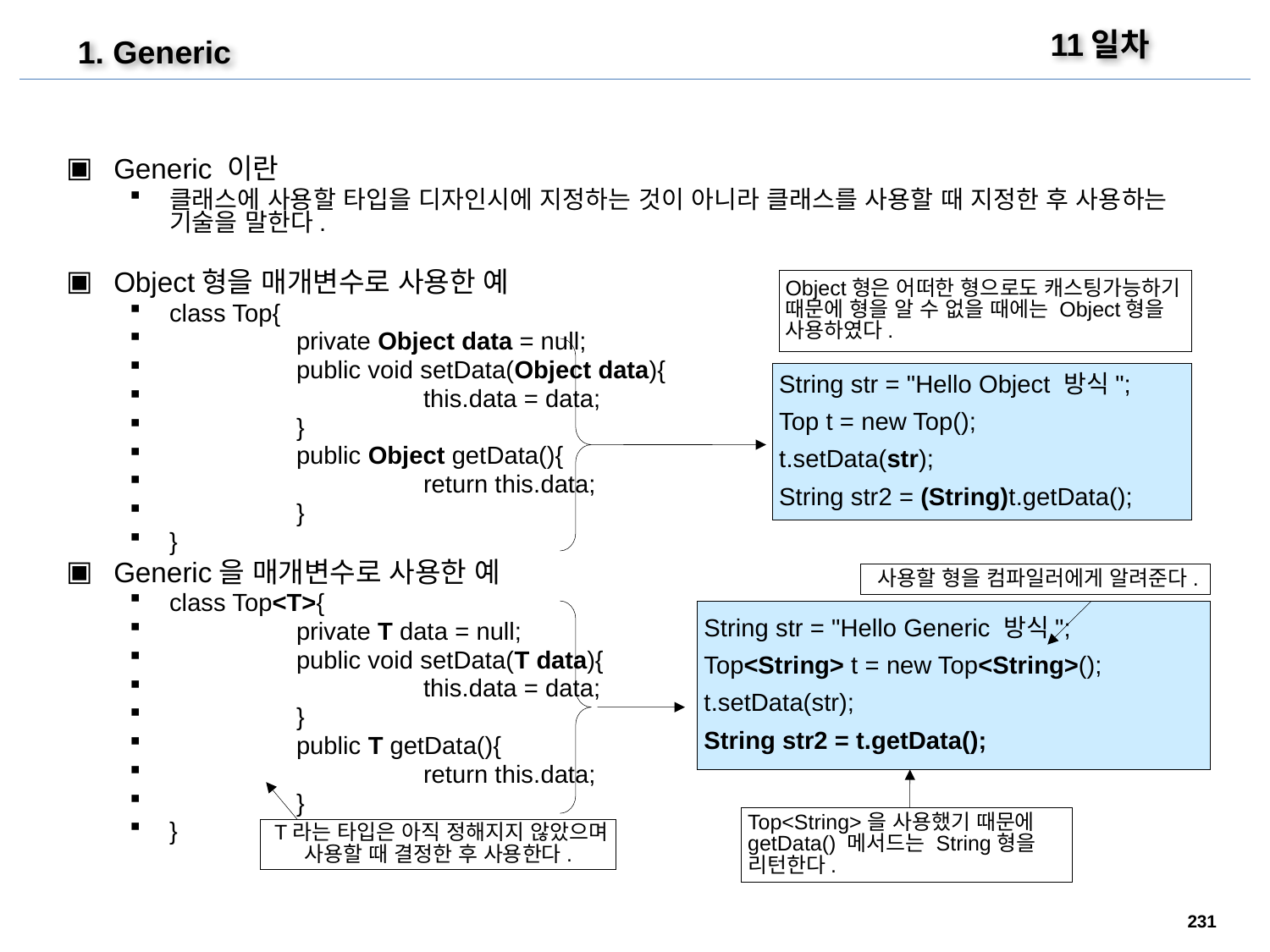

11일차
1. Generic
Generic 이란
클래스에 사용할 타입을 디자인시에 지정하는 것이 아니라 클래스를 사용할 때 지정한 후 사용하는 기술을 말한다.

Object형을 매개변수로 사용한 예
class Top{
	private Object data = null;
	public void setData(Object data){
		this.data = data;
	}
	public Object getData(){
		return this.data;
	}
}
Generic을 매개변수로 사용한 예
class Top<T>{
	private T data = null;
	public void setData(T data){
		this.data = data;
	}
	public T getData(){
		return this.data;
	}
}
Object형은 어떠한 형으로도 캐스팅가능하기 때문에 형을 알 수 없을 때에는 Object형을 사용하였다.

String str = "Hello Object 방식";
Top t = new Top();
t.setData(str);
String str2 = (String)t.getData();

사용할 형을 컴파일러에게 알려준다.

String str = "Hello Generic 방식";
Top<String> t = new Top<String>();
t.setData(str);
String str2 = t.getData();

Top<String>을 사용했기 때문에 getData() 메서드는 String형을 리턴한다.
T라는 타입은 아직 정해지지 않았으며 사용할 때 결정한 후 사용한다.